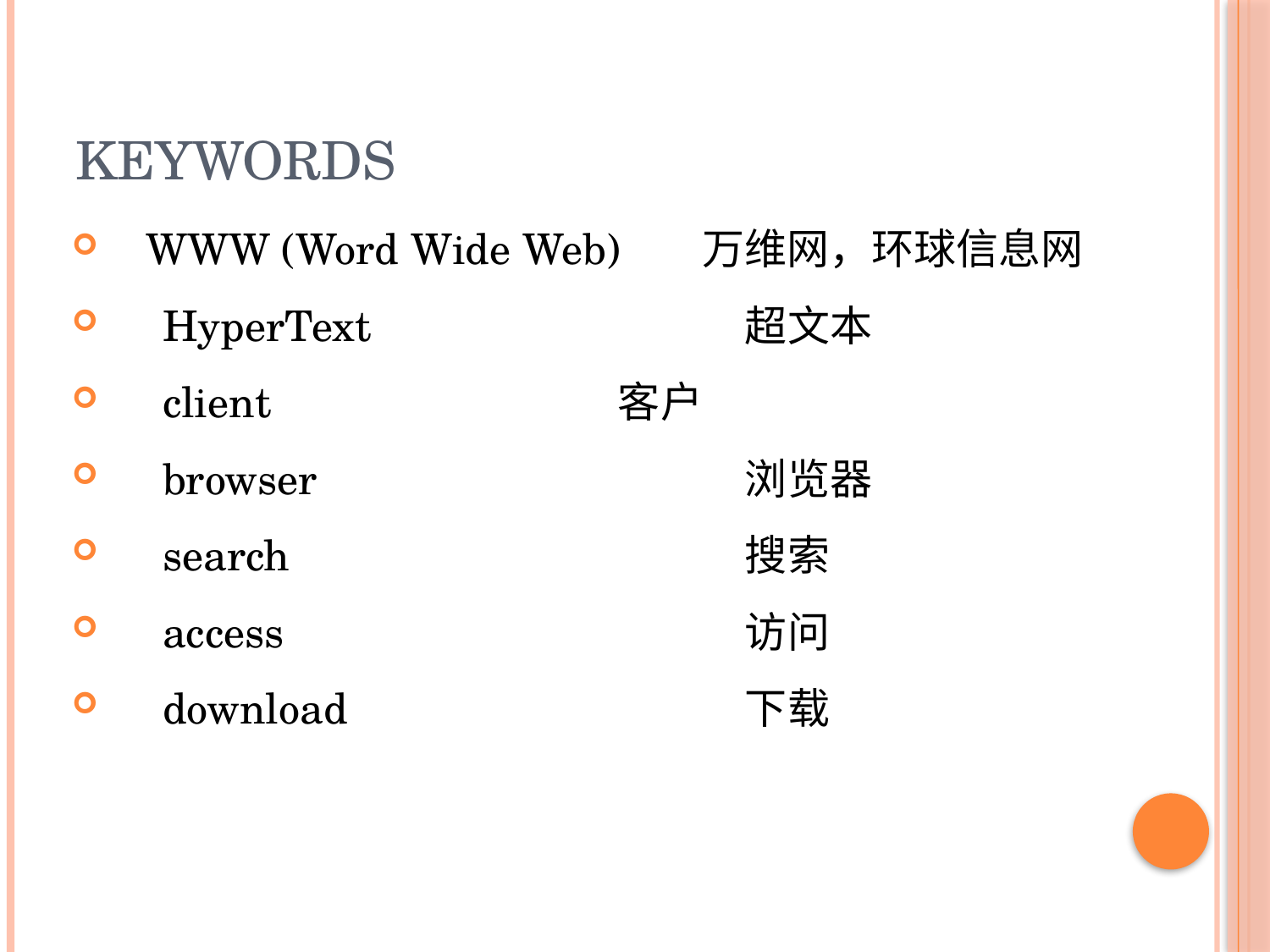

# KEYWORDS
   WWW (Word Wide Web)      万维网，环球信息网
　HyperText                         	超文本
　client                             	客户
　browser                            	浏览器
　search                             	搜索
　access                             	访问
　download                          	下载